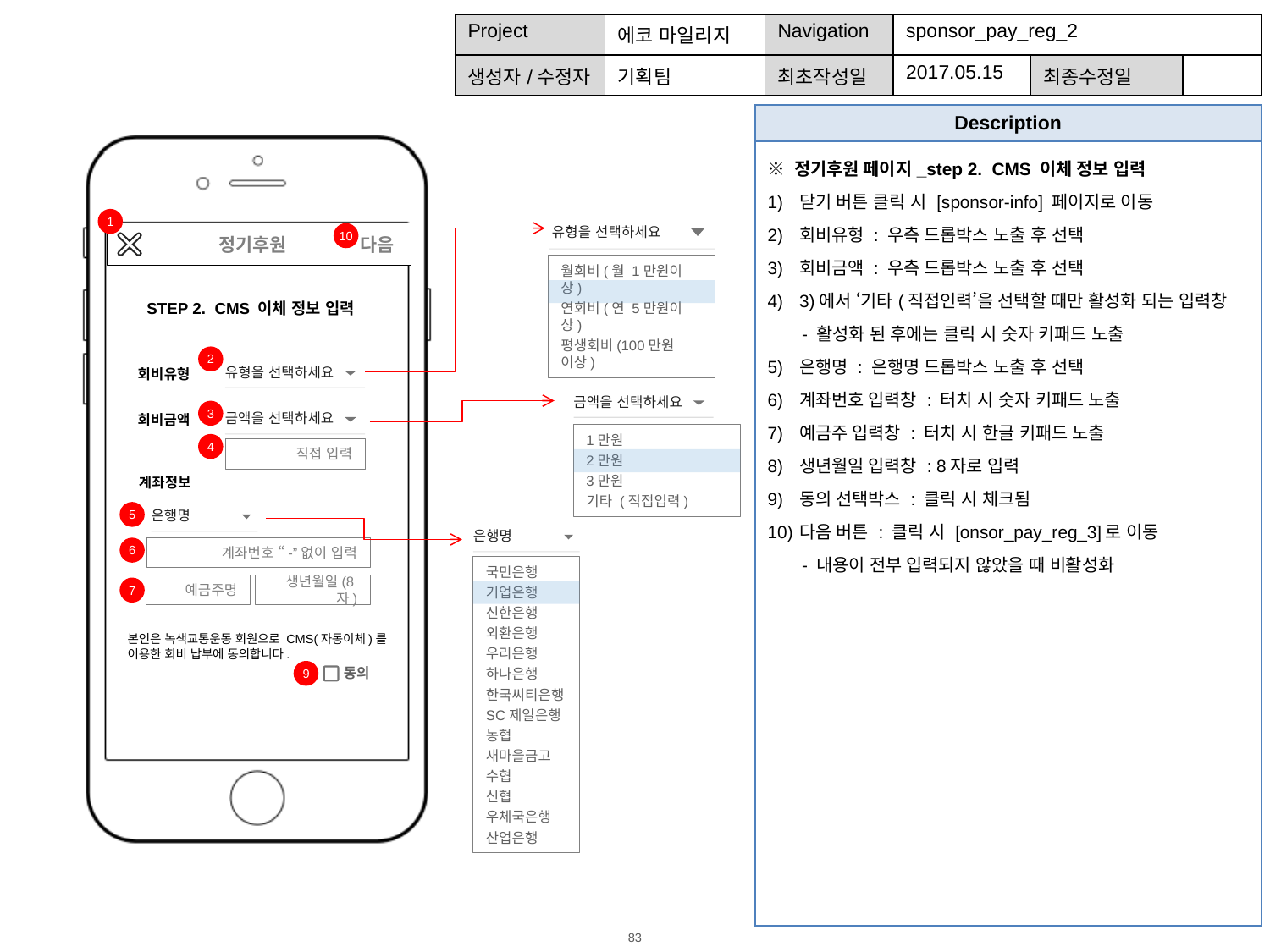

| Project | 에코 마일리지 | Navigation | sponsor\_pay\_reg\_2 |  |  |
| --- | --- | --- | --- | --- | --- |
| 생성자/수정자 | 기획팀 | 최초작성일 | 2017.05.15 | 최종수정일 |  |
| Description |
| --- |
| ※ 정기후원 페이지\_step 2. CMS 이체 정보 입력 닫기 버튼 클릭 시 [sponsor-info] 페이지로 이동 회비유형 : 우측 드롭박스 노출 후 선택 회비금액 : 우측 드롭박스 노출 후 선택 3)에서 ‘기타(직접인력’을 선택할 때만 활성화 되는 입력창 - 활성화 된 후에는 클릭 시 숫자 키패드 노출 은행명 : 은행명 드롭박스 노출 후 선택 계좌번호 입력창 : 터치 시 숫자 키패드 노출 예금주 입력창 : 터치 시 한글 키패드 노출 생년월일 입력창 : 8자로 입력 동의 선택박스 : 클릭 시 체크됨 다음 버튼 : 클릭 시 [onsor\_pay\_reg\_3]로 이동 - 내용이 전부 입력되지 않았을 때 비활성화 |
1
유형을 선택하세요

                   정기후원
10
다음

월회비(월 1만원이상)
연회비(연 5만원이상)
평생회비(100만원 이상)

STEP 2.  CMS 이체 정보 입력
2
유형을 선택하세요

회비유형
금액을 선택하세요

3
금액을 선택하세요

회비금액
1만원
2만원
3만원
기타 (직접입력)

4
 직접 입력
계좌정보
은행명

5
은행명

6
 계좌번호 “-”없이 입력
국민은행
기업은행
신한은행
외환은행
우리은행
하나은행
한국씨티은행
SC제일은행
농협
새마을금고
수협
신협
우체국은행
산업은행

예금주명
생년월일(8자)
7
본인은 녹색교통운동 회원으로 CMS(자동이체)를 이용한 회비 납부에 동의합니다.
동의
9